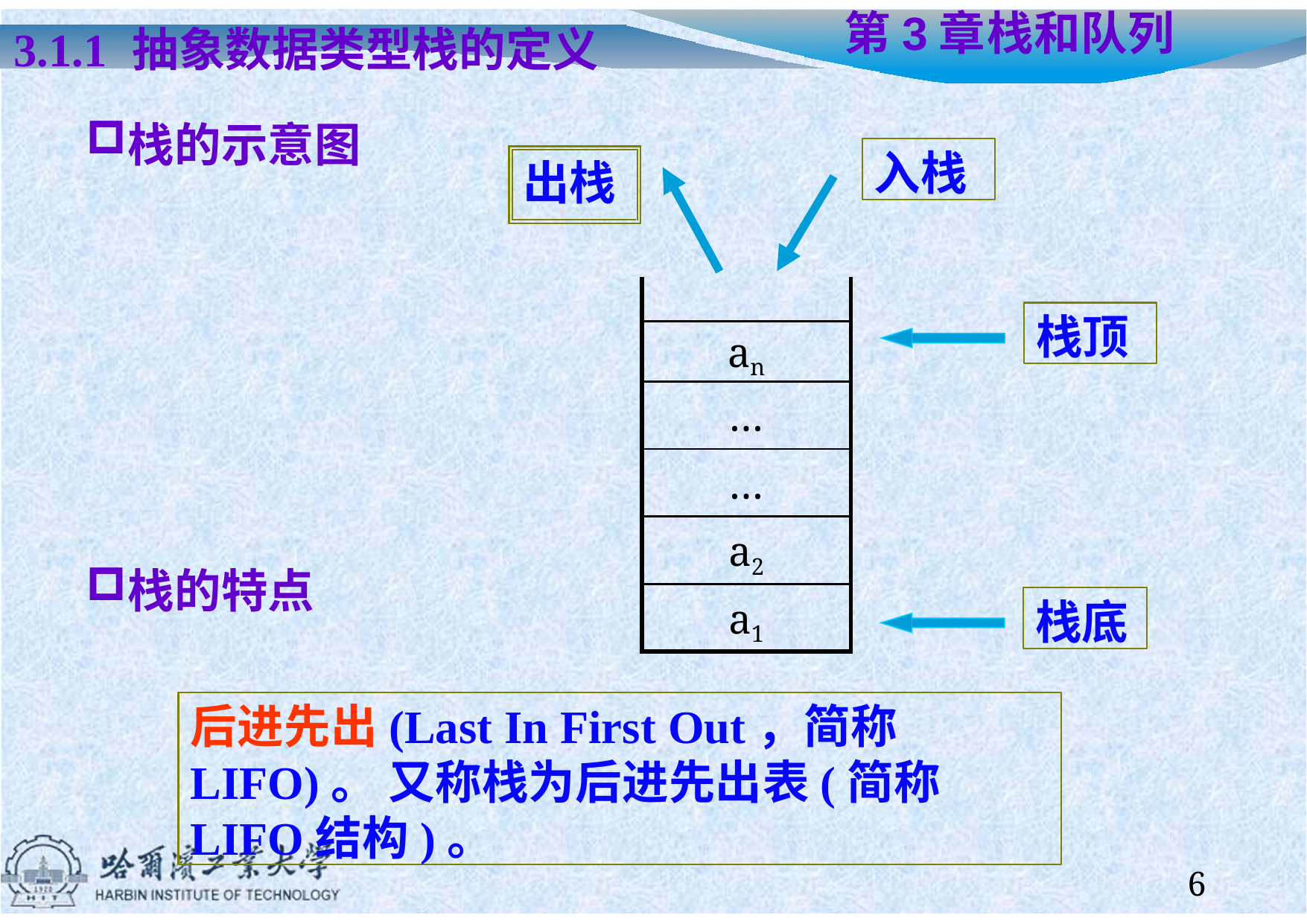

# 第3章	栈和队列

3.1.1	抽象数据类型栈的定义
栈的示意图
入栈

出栈

|  |
| --- |
| an |
| … |
| … |
| a2 |
| a1 |
栈顶

栈的特点
栈底

后进先出(Last In First Out，简称LIFO)。 又称栈为后进先出表(简称LIFO结构)。

6